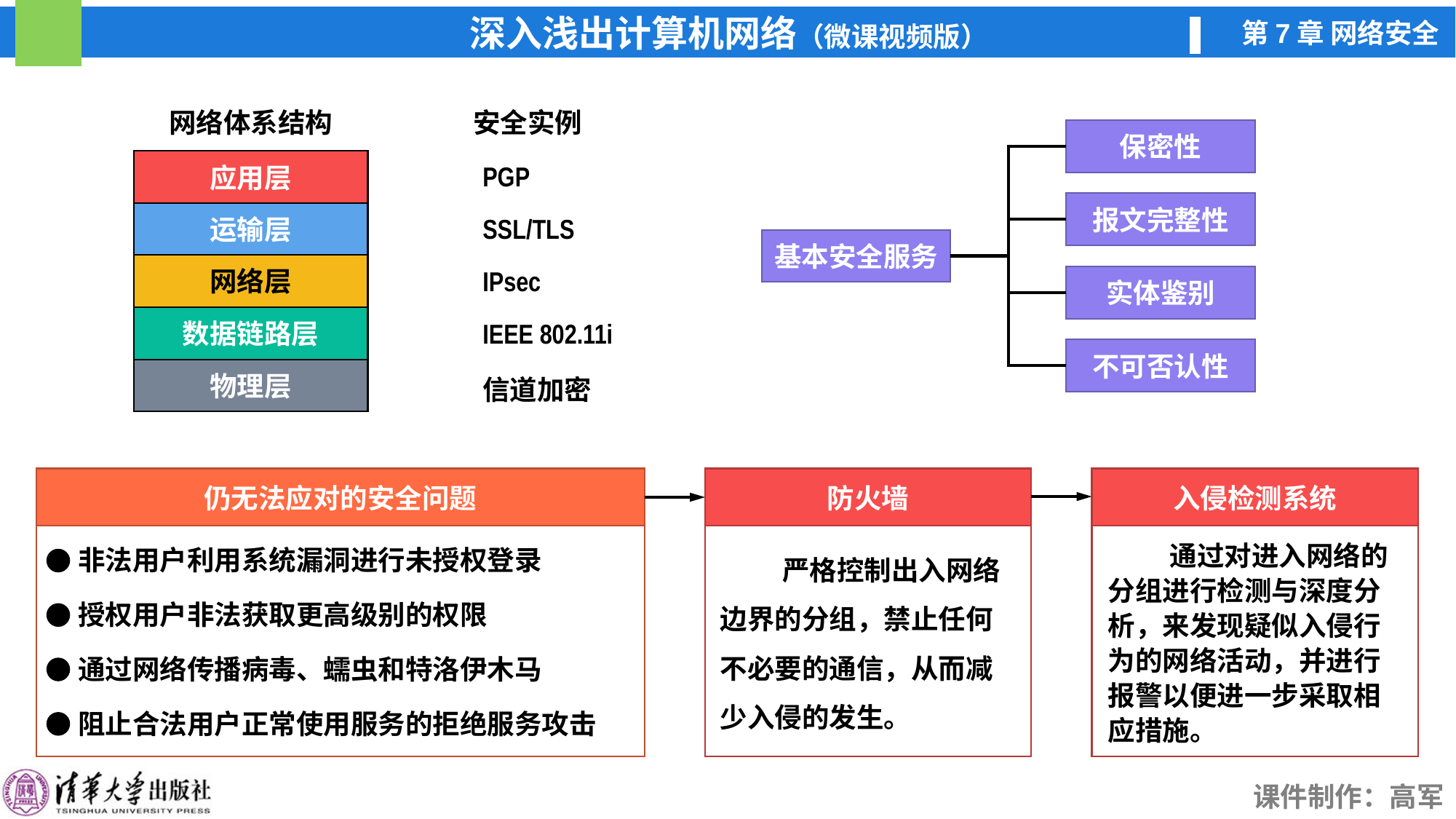

网络体系结构
安全实例
应用层
PGP
运输层
SSL/TLS
网络层
IPsec
数据链路层
IEEE 802.11i
物理层
信道加密
保密性
报文完整性
基本安全服务
实体鉴别
不可否认性
仍无法应对的安全问题
防火墙
入侵检测系统

         严格控制出入网络边界的分组，禁止任何不必要的通信，从而减少入侵的发生。

         通过对进入网络的分组进行检测与深度分析，来发现疑似入侵行为的网络活动，并进行报警以便进一步采取相应措施。
非法用户利用系统漏洞进行未授权登录

授权用户非法获取更高级别的权限

通过网络传播病毒、蠕虫和特洛伊木马

阻止合法用户正常使用服务的拒绝服务攻击